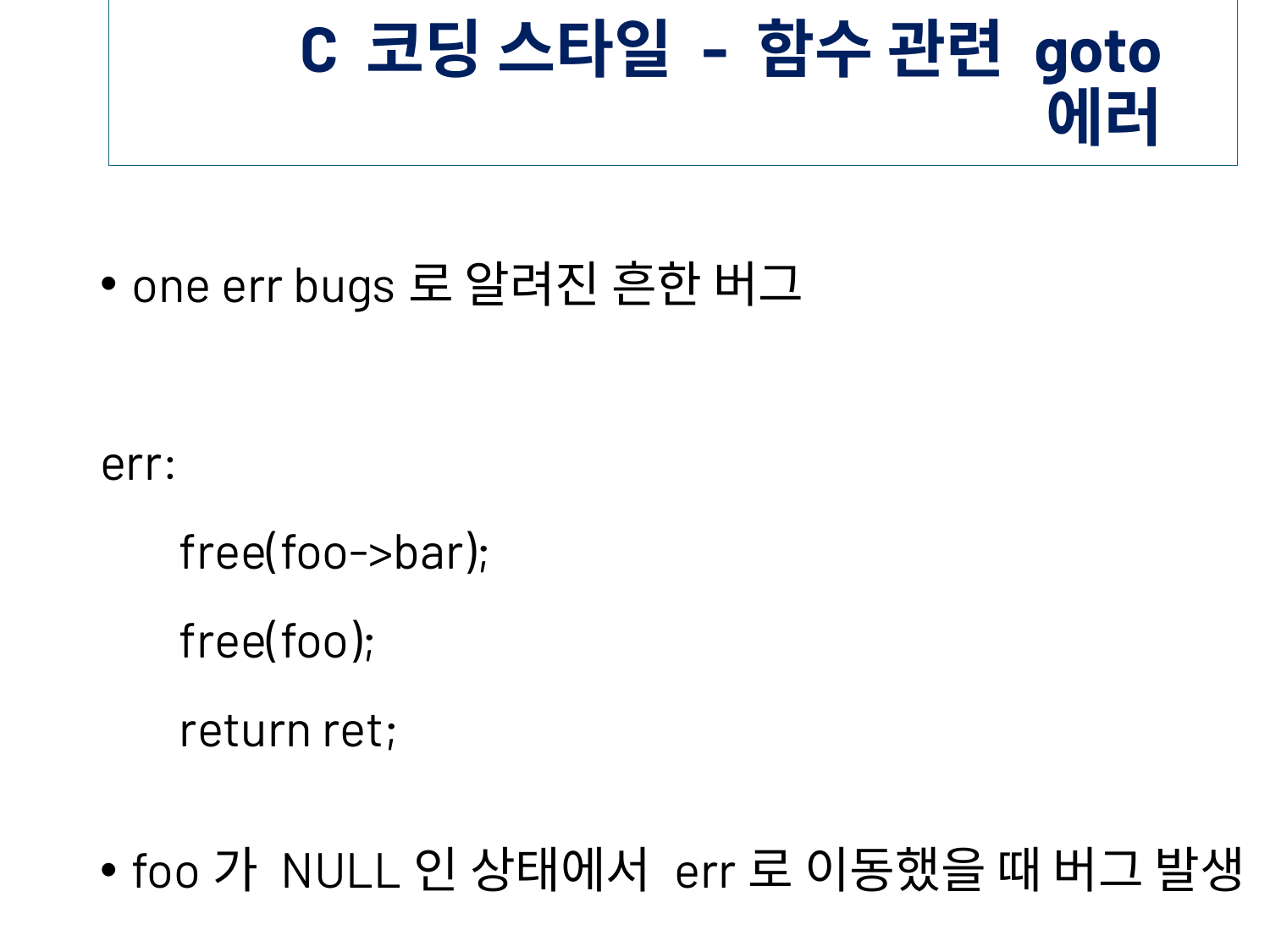

# C 코딩 스타일 - 함수 관련 goto 에러
one err bugs로 알려진 흔한 버그

err:
        free(foo->bar);
        free(foo);
        return ret;

foo가 NULL인 상태에서 err로 이동했을 때 버그 발생